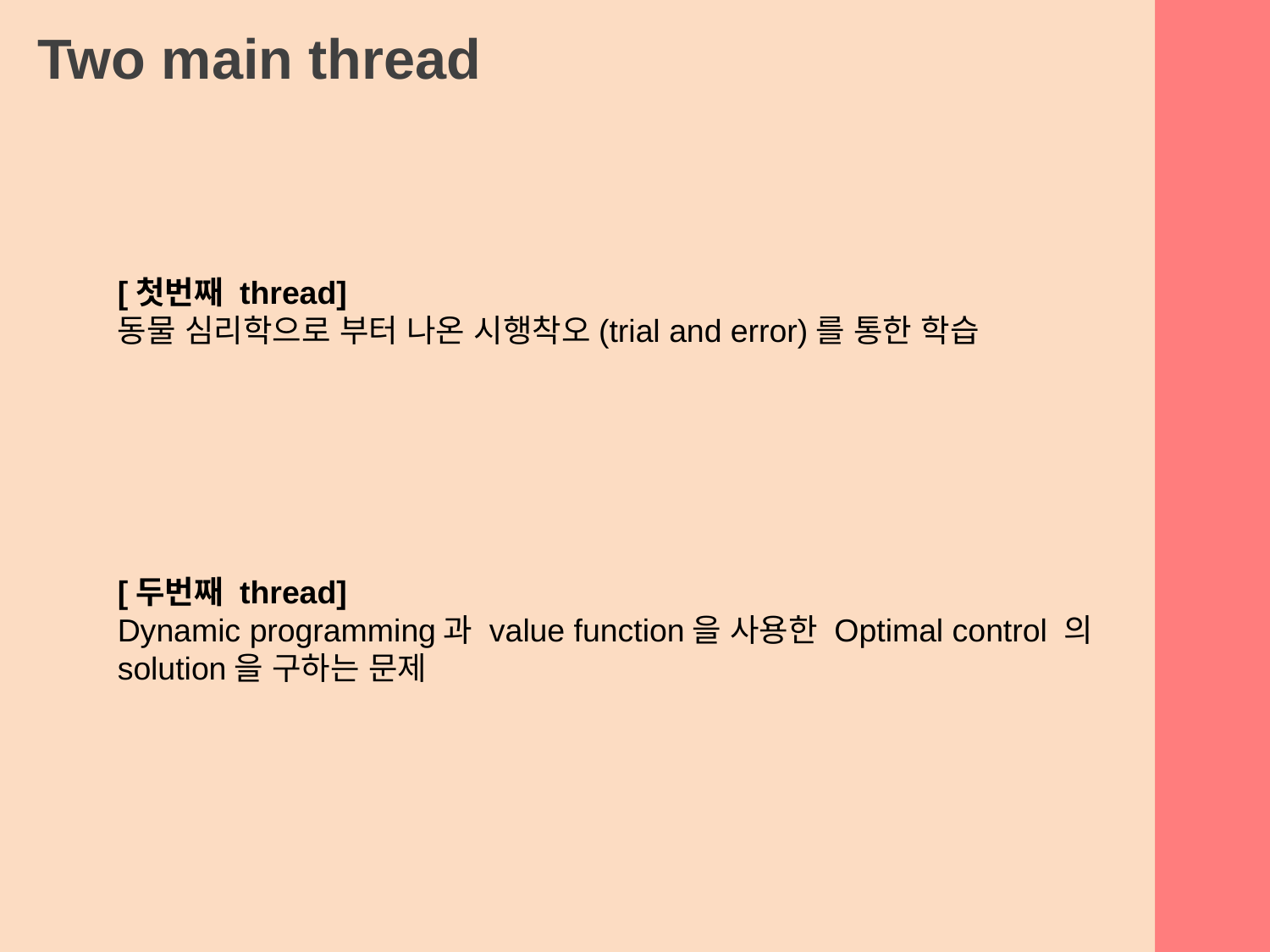

Two main thread
[첫번째 thread]
동물 심리학으로 부터 나온 시행착오(trial and error)를 통한 학습
[두번째 thread]
Dynamic programming과 value function을 사용한 Optimal control 의 solution을 구하는 문제